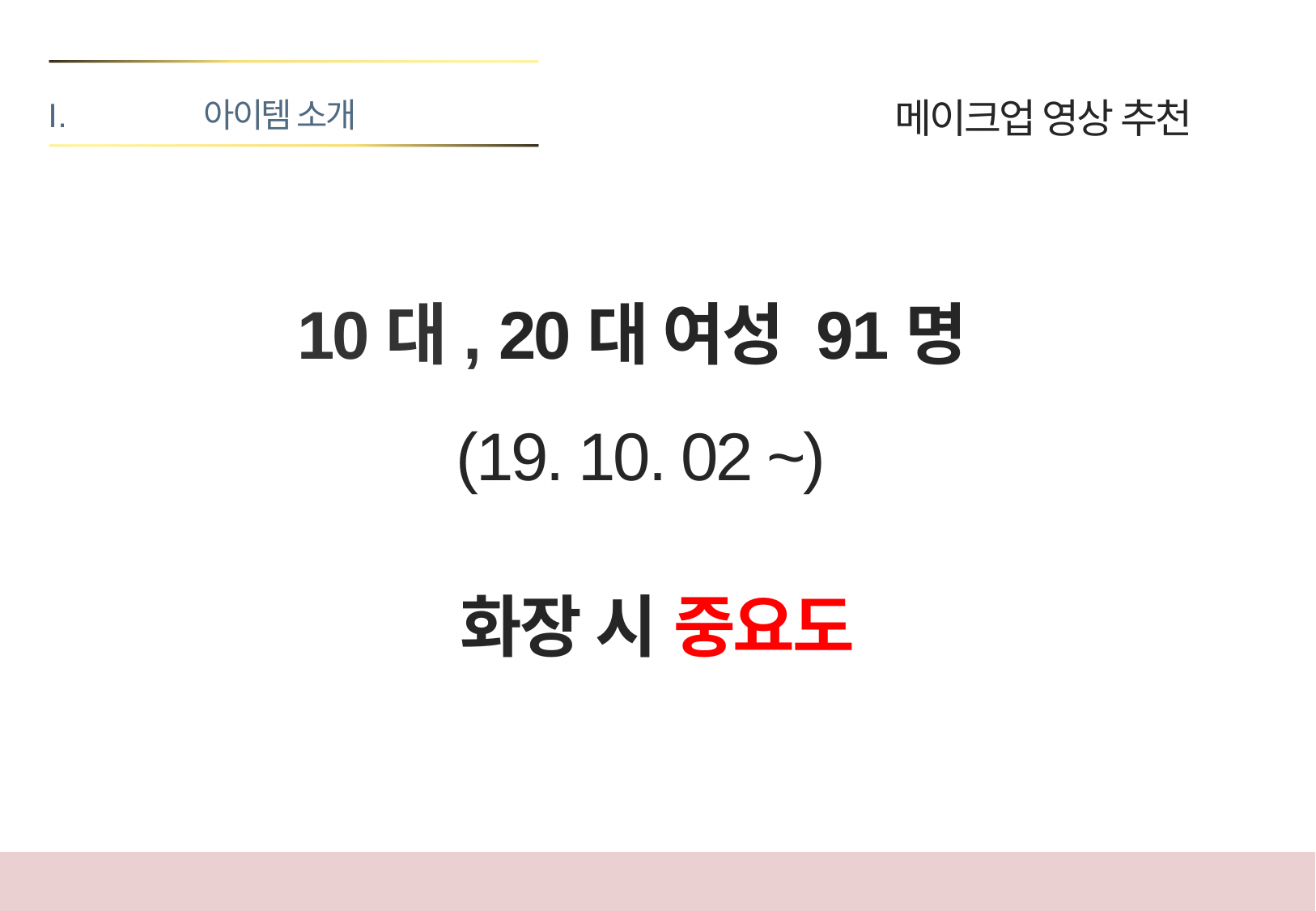

아이템 소개
메이크업 영상 추천
10대, 20대 여성 91명
(19. 10. 02 ~)
화장 시 중요도